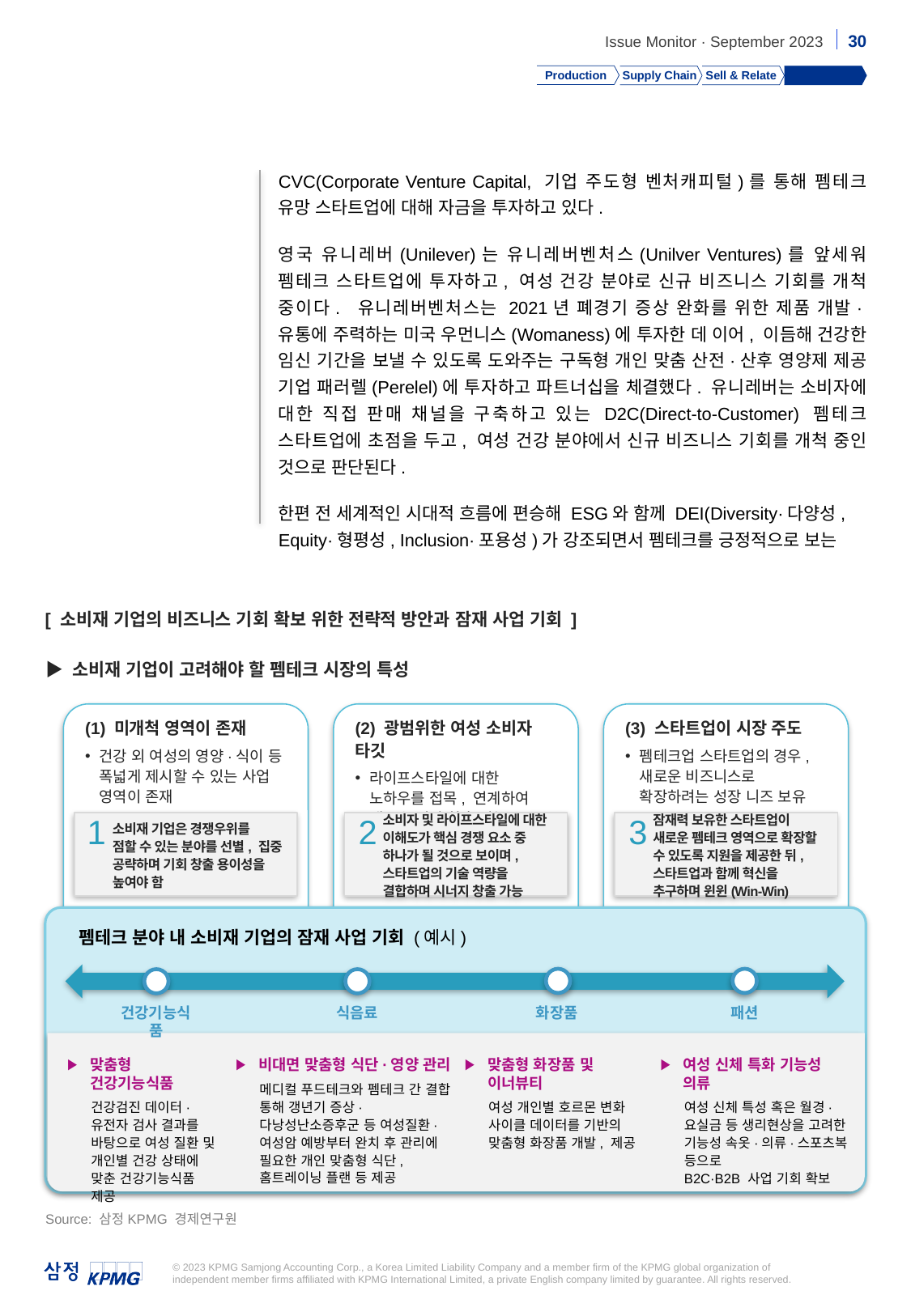

Production

Supply Chain
Sell & Relate
Lifestyle
CVC(Corporate Venture Capital, 기업 주도형 벤처캐피털)를 통해 펨테크 유망 스타트업에 대해 자금을 투자하고 있다.
영국 유니레버(Unilever)는 유니레버벤처스(Unilver Ventures)를 앞세워 펨테크 스타트업에 투자하고, 여성 건강 분야로 신규 비즈니스 기회를 개척 중이다.  유니레버벤처스는 2021년 폐경기 증상 완화를 위한 제품 개발·유통에 주력하는 미국 우먼니스(Womaness)에 투자한 데 이어, 이듬해 건강한 임신 기간을 보낼 수 있도록 도와주는 구독형 개인 맞춤 산전·산후 영양제 제공 기업 패러렐(Perelel)에 투자하고 파트너십을 체결했다. 유니레버는 소비자에 대한 직접 판매 채널을 구축하고 있는 D2C(Direct-to-Customer) 펨테크 스타트업에 초점을 두고, 여성 건강 분야에서 신규 비즈니스 기회를 개척 중인 것으로 판단된다.
한편 전 세계적인 시대적 흐름에 편승해 ESG와 함께 DEI(Diversity·다양성, Equity·형평성, Inclusion·포용성)가 강조되면서 펨테크를 긍정적으로 보는
[ 소비재 기업의 비즈니스 기회 확보 위한 전략적 방안과 잠재 사업 기회 ]
▶ 소비재 기업이 고려해야 할 펨테크 시장의 특성
(1) 미개척 영역이 존재
건강 외 여성의 영양·식이 등 폭넓게 제시할 수 있는 사업 영역이 존재
(2) 광범위한 여성 소비자 타깃
라이프스타일에 대한 노하우를 접목, 연계하여 새로운 시장 창출 가능
(3) 스타트업이 시장 주도
펨테크업 스타트업의 경우, 새로운 비즈니스로 확장하려는 성장 니즈 보유
1
2
3
소비재 기업은 경쟁우위를
점할 수 있는 분야를 선별, 집중 공략하며 기회 창출 용이성을 높여야 함
소비자 및 라이프스타일에 대한 이해도가 핵심 경쟁 요소 중 하나가 될 것으로 보이며, 스타트업의 기술 역량을 결합하며 시너지 창출 가능
잠재력 보유한 스타트업이 새로운 펨테크 영역으로 확장할 수 있도록 지원을 제공한 뒤, 스타트업과 함께 혁신을 추구하며 윈윈(Win-Win)

펨테크 분야 내 소비재 기업의 잠재 사업 기회 (예시)

건강기능식품
식음료
화장품
패션

맞춤형 건강기능식품
건강검진 데이터·유전자 검사 결과를 바탕으로 여성 질환 및 개인별 건강 상태에 맞춘 건강기능식품 제공
비대면 맞춤형 식단·영양 관리
메디컬 푸드테크와 펨테크 간 결합 통해 갱년기 증상·다낭성난소증후군 등 여성질환·여성암 예방부터 완치 후 관리에 필요한 개인 맞춤형 식단, 홈트레이닝 플랜 등 제공
맞춤형 화장품 및 이너뷰티
여성 개인별 호르몬 변화 사이클 데이터를 기반의 맞춤형 화장품 개발, 제공
여성 신체 특화 기능성 의류
여성 신체 특성 혹은 월경·요실금 등 생리현상을 고려한 기능성 속옷·의류·스포츠복 등으로
B2C·B2B 사업 기회 확보
Source: 삼정KPMG 경제연구원